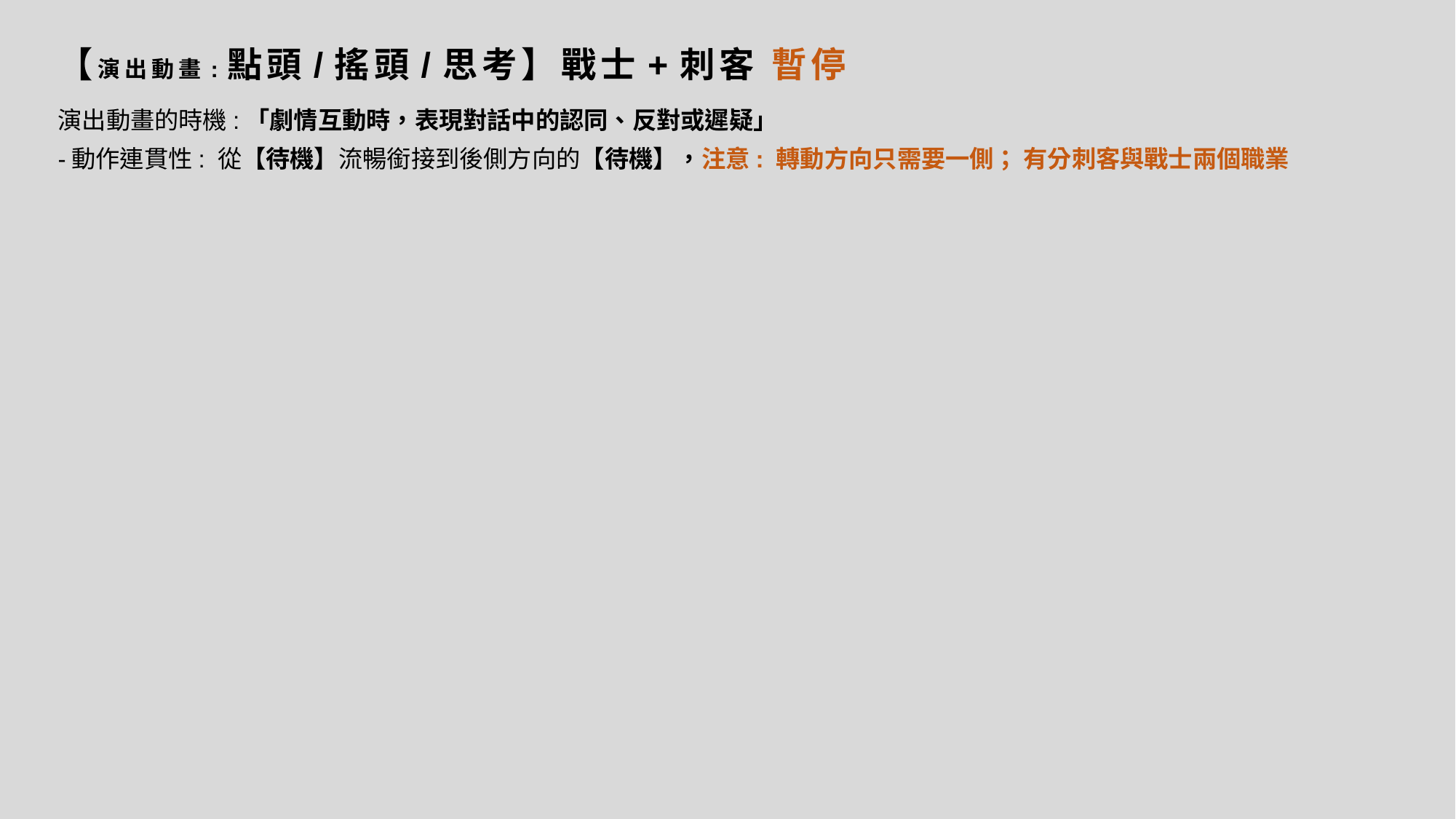

# 【演出動畫:點頭/搖頭/思考】戰士+刺客 暫停
演出動畫的時機:「劇情互動時，表現對話中的認同、反對或遲疑」
-動作連貫性: 從【待機】流暢銜接到後側方向的【待機】，注意: 轉動方向只需要一側； 有分刺客與戰士兩個職業